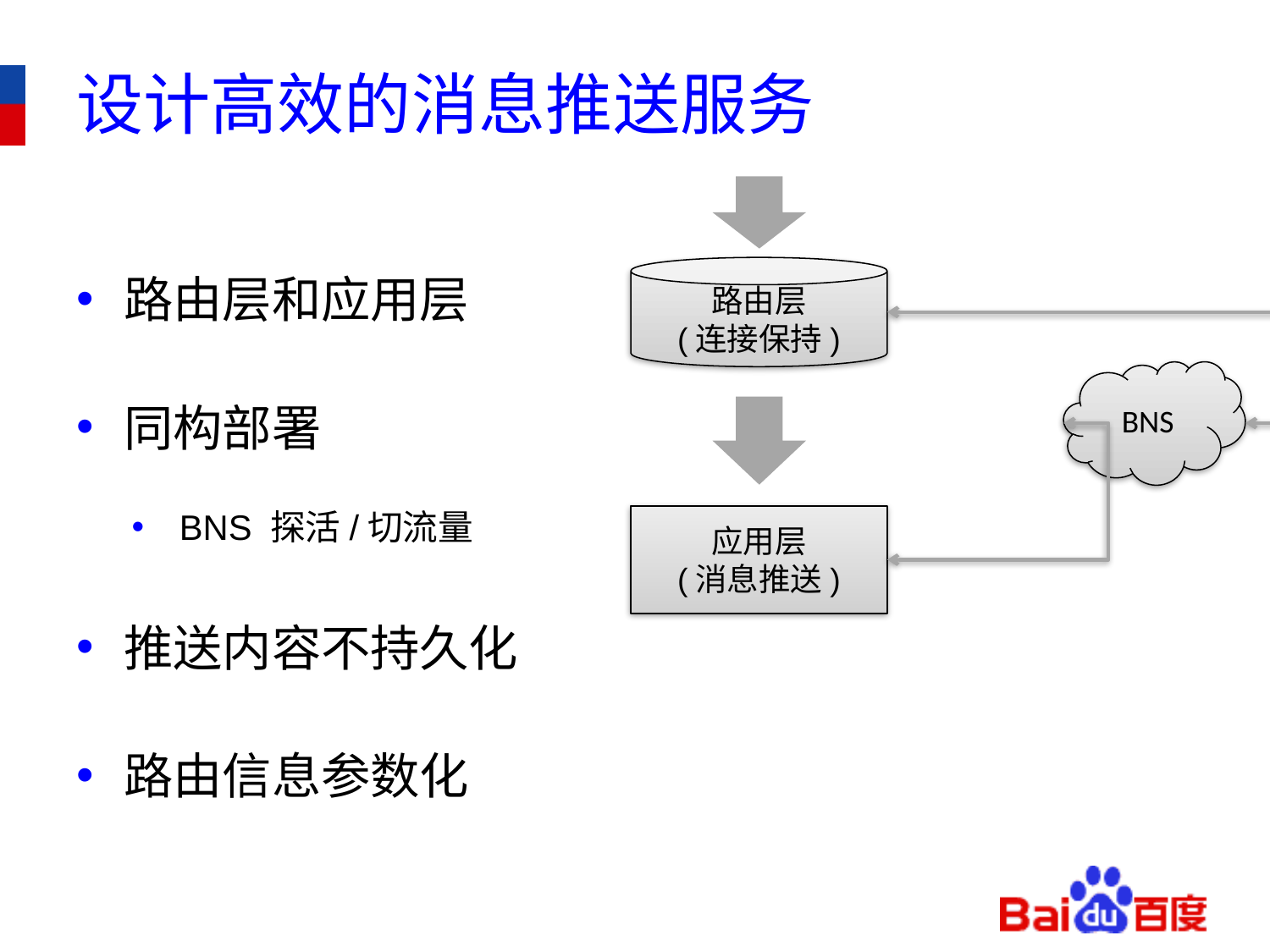

# 设计高效的消息推送服务

路由层和应用层
同构部署
BNS 探活/切流量
推送内容不持久化
路由信息参数化
路由层
(连接保持)
BNS

应用层
(消息推送)